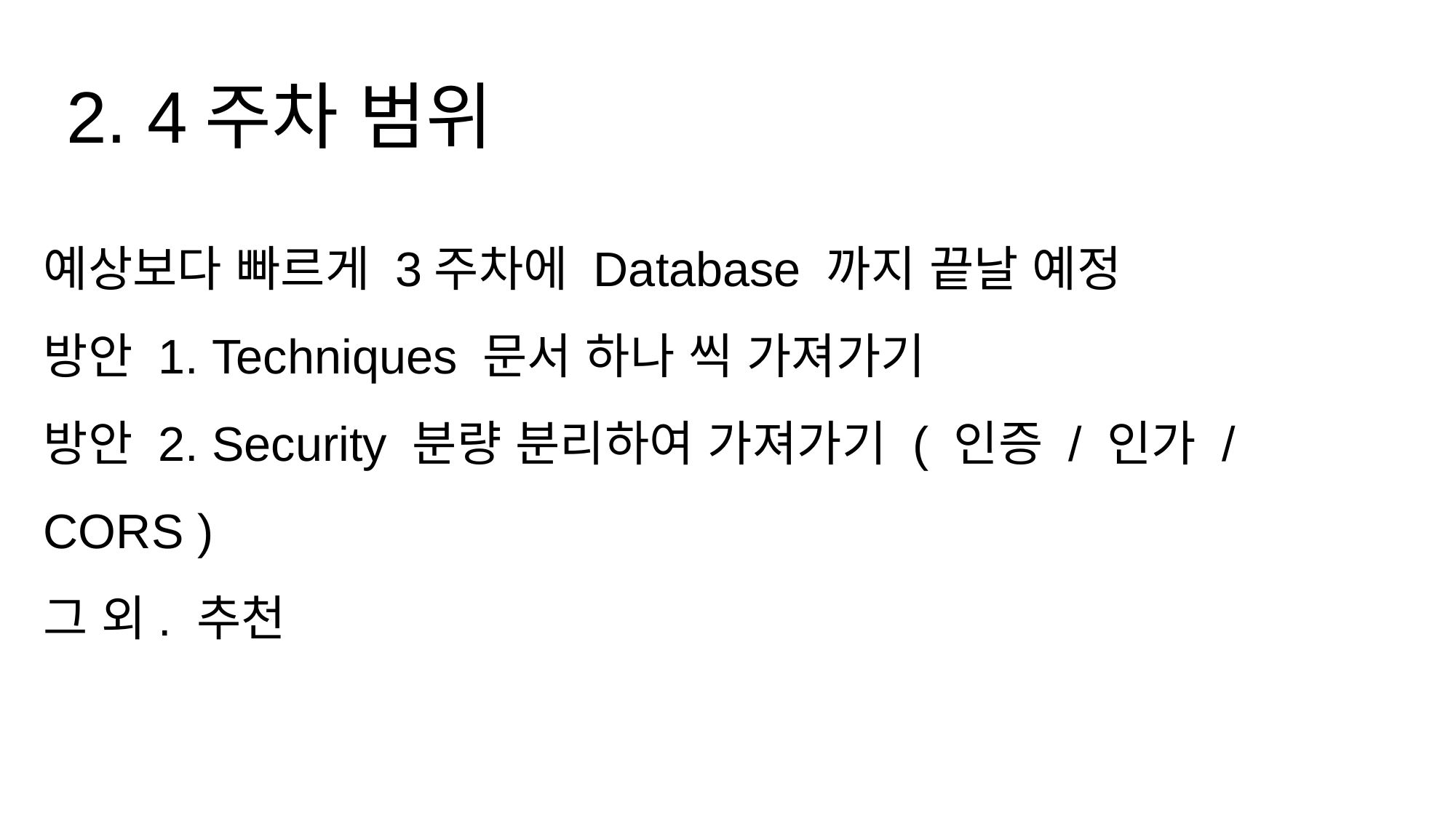

2. 4주차 범위
예상보다 빠르게 3주차에 Database 까지 끝날 예정
방안 1. Techniques 문서 하나 씩 가져가기
방안 2. Security 분량 분리하여 가져가기 ( 인증 / 인가 / CORS )
그 외. 추천